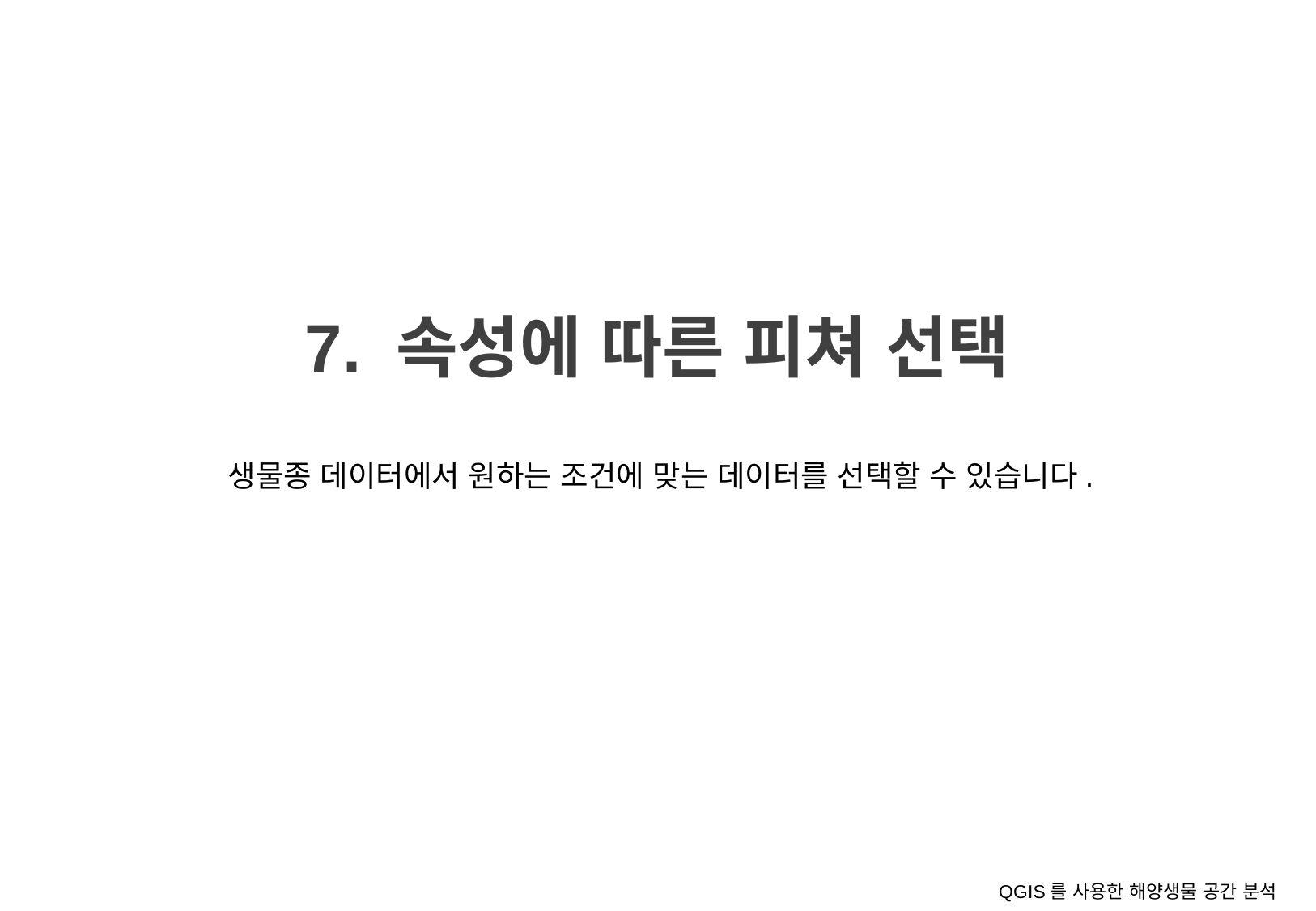

7. 속성에 따른 피쳐 선택
생물종 데이터에서 원하는 조건에 맞는 데이터를 선택할 수 있습니다.